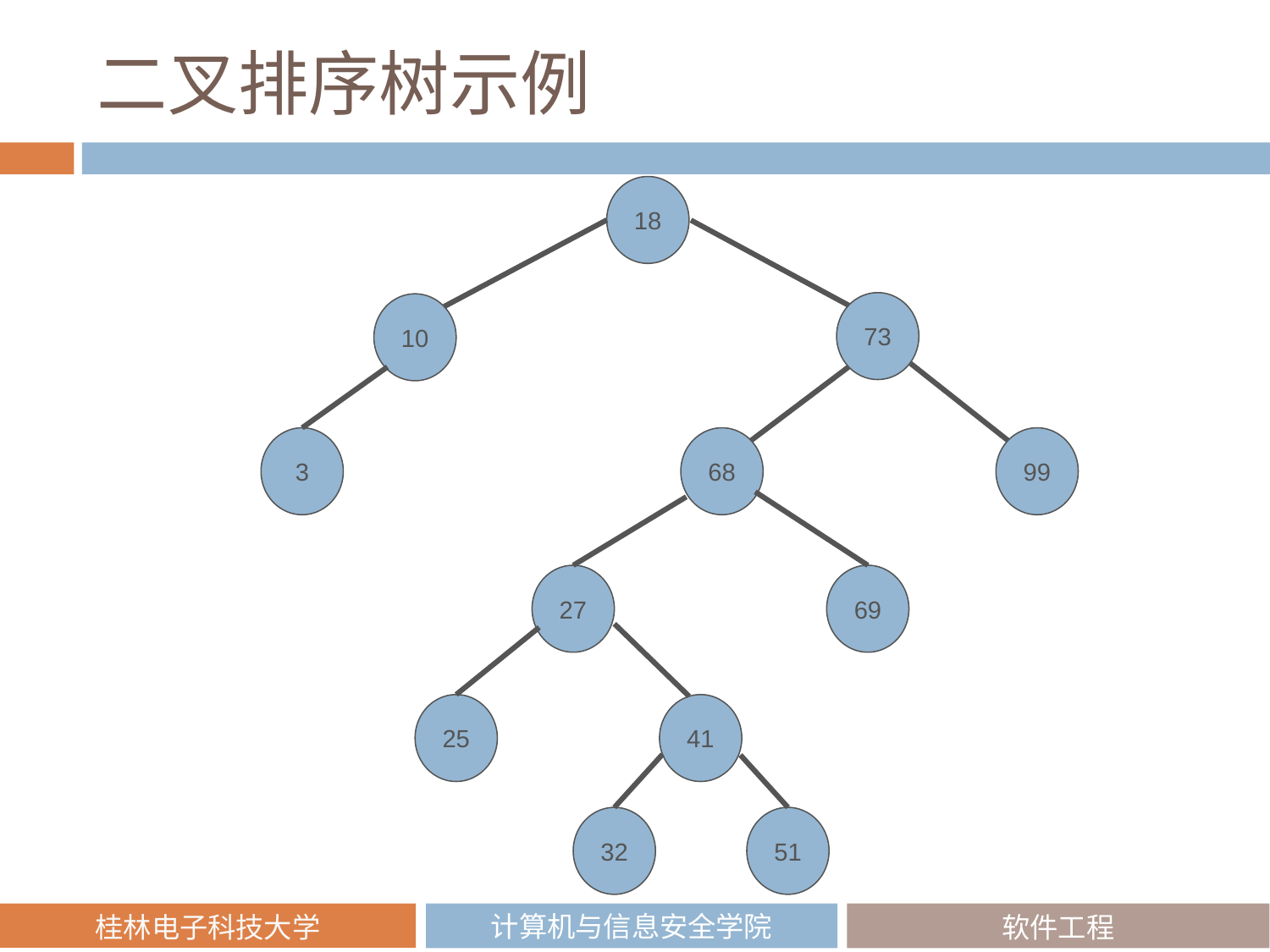

# 二叉排序树示例
18
73
10
3
68
99
27
69
41
25
51
32